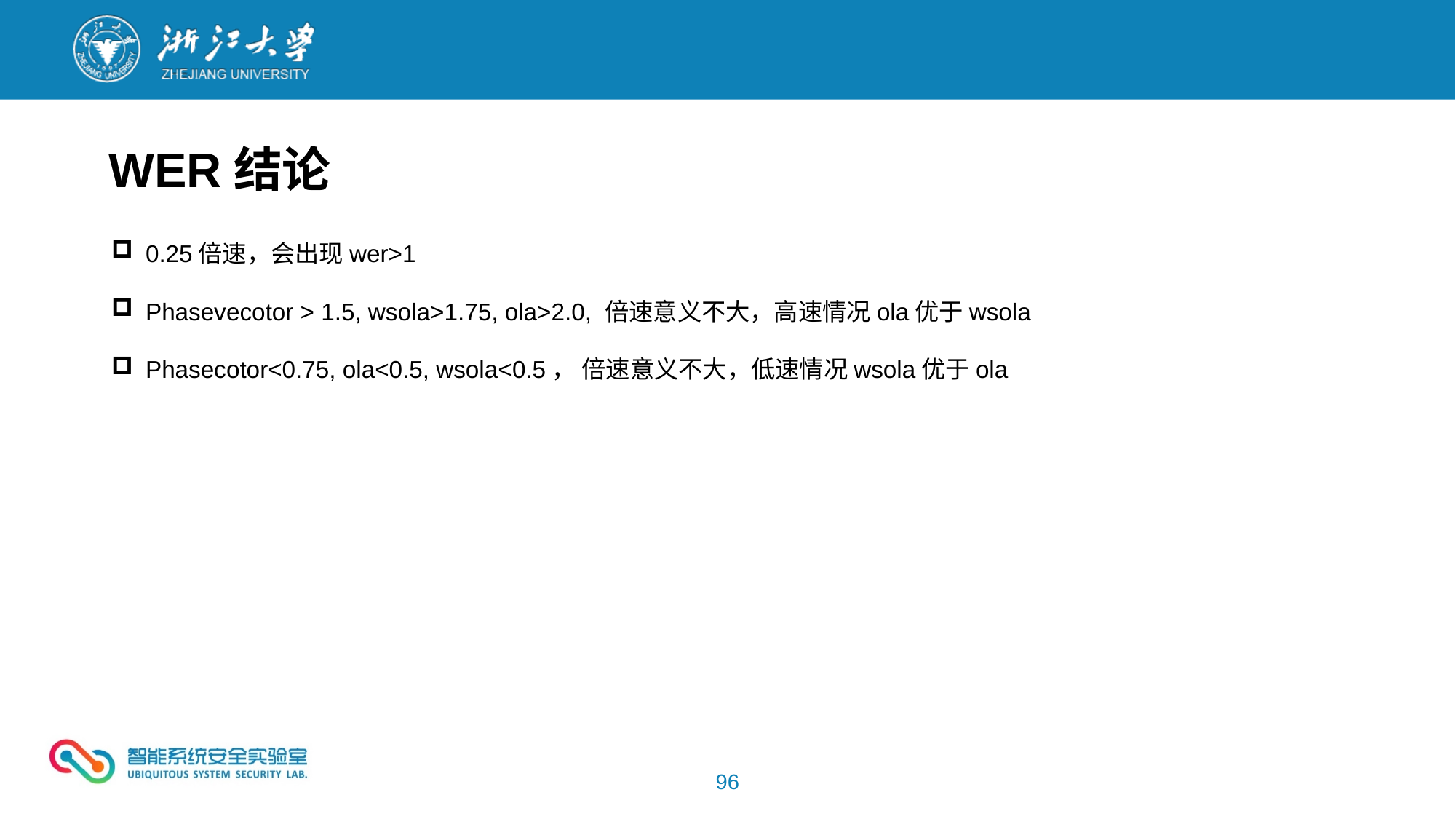

WER结论
0.25倍速，会出现wer>1
Phasevecotor > 1.5, wsola>1.75, ola>2.0, 倍速意义不大，高速情况ola优于wsola
Phasecotor<0.75, ola<0.5, wsola<0.5， 倍速意义不大，低速情况wsola优于ola